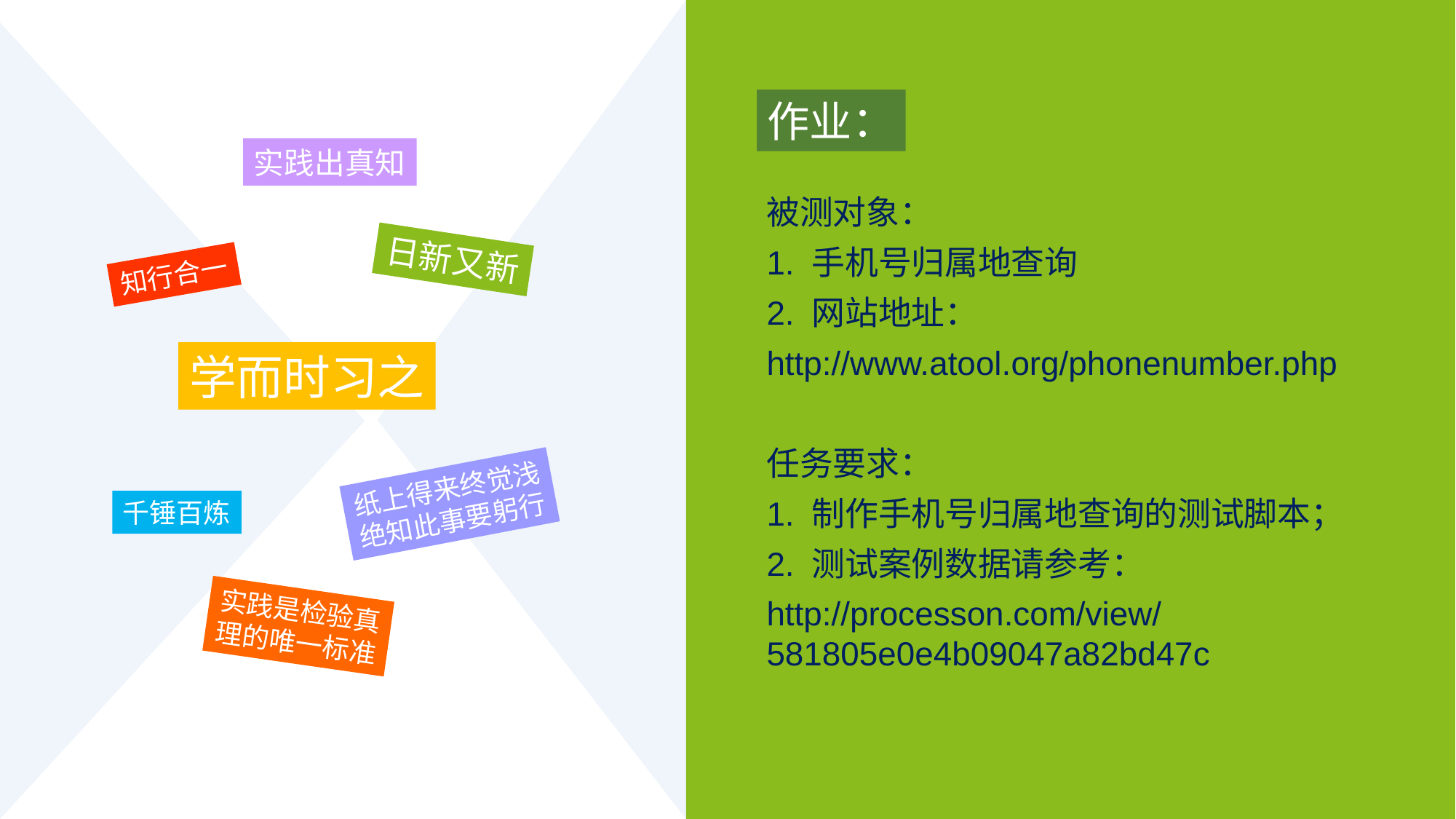

作业：
实践出真知
被测对象：
1. 手机号归属地查询
2. 网站地址：
http://www.atool.org/phonenumber.php

任务要求：
1. 制作手机号归属地查询的测试脚本；
2. 测试案例数据请参考：
http://processon.com/view/581805e0e4b09047a82bd47c
日新又新

知行合一

学而时习之
纸上得来终觉浅
绝知此事要躬行
千锤百炼
实践是检验真
理的唯一标准